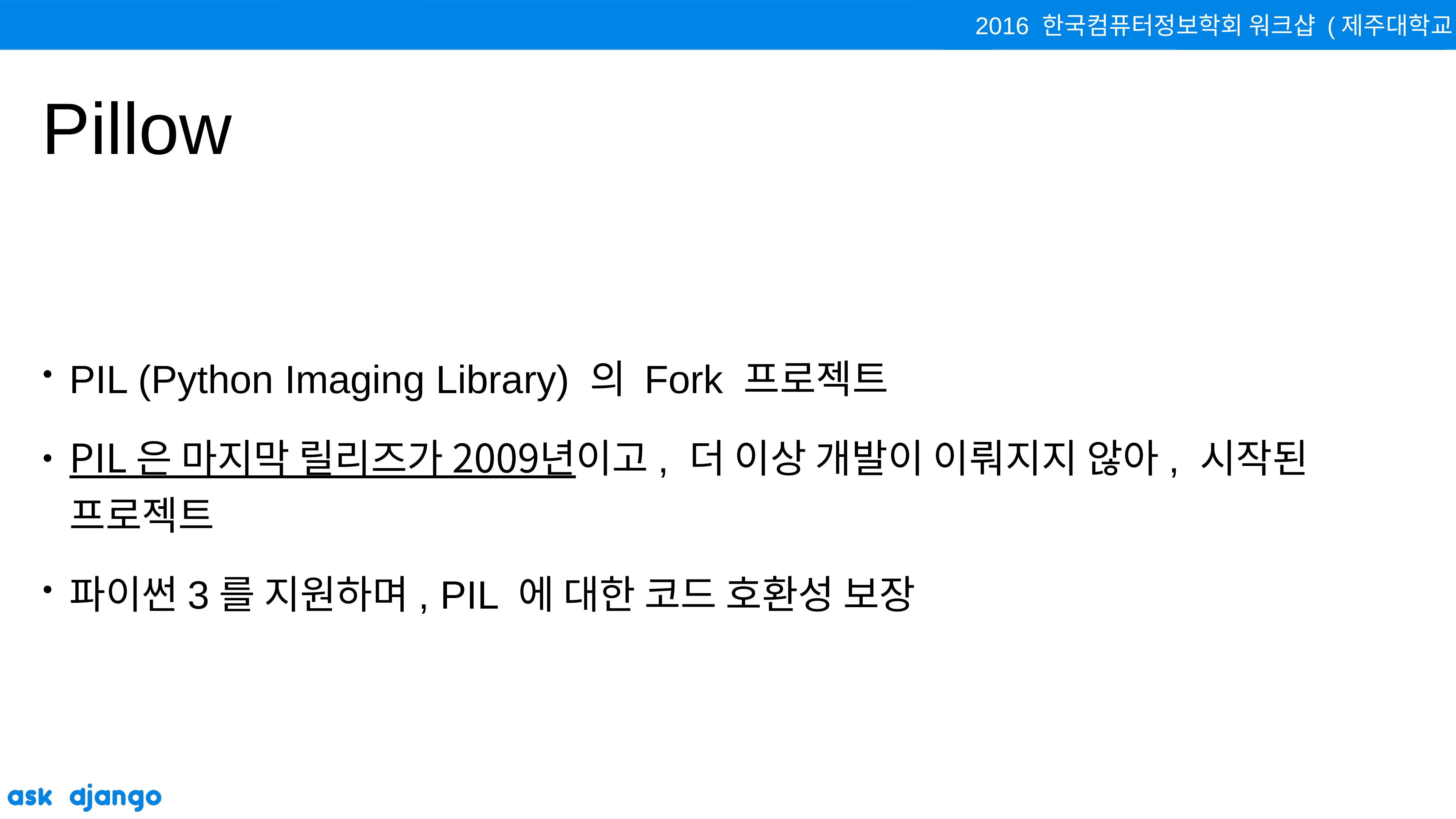

# Pillow
PIL (Python Imaging Library) 의 Fork 프로젝트
PIL 은 마지막 릴리즈가 2009년이고, 더 이상 개발이 이뤄지지 않아, 시작된 프로젝트
파이썬3를 지원하며, PIL 에 대한 코드 호환성 보장